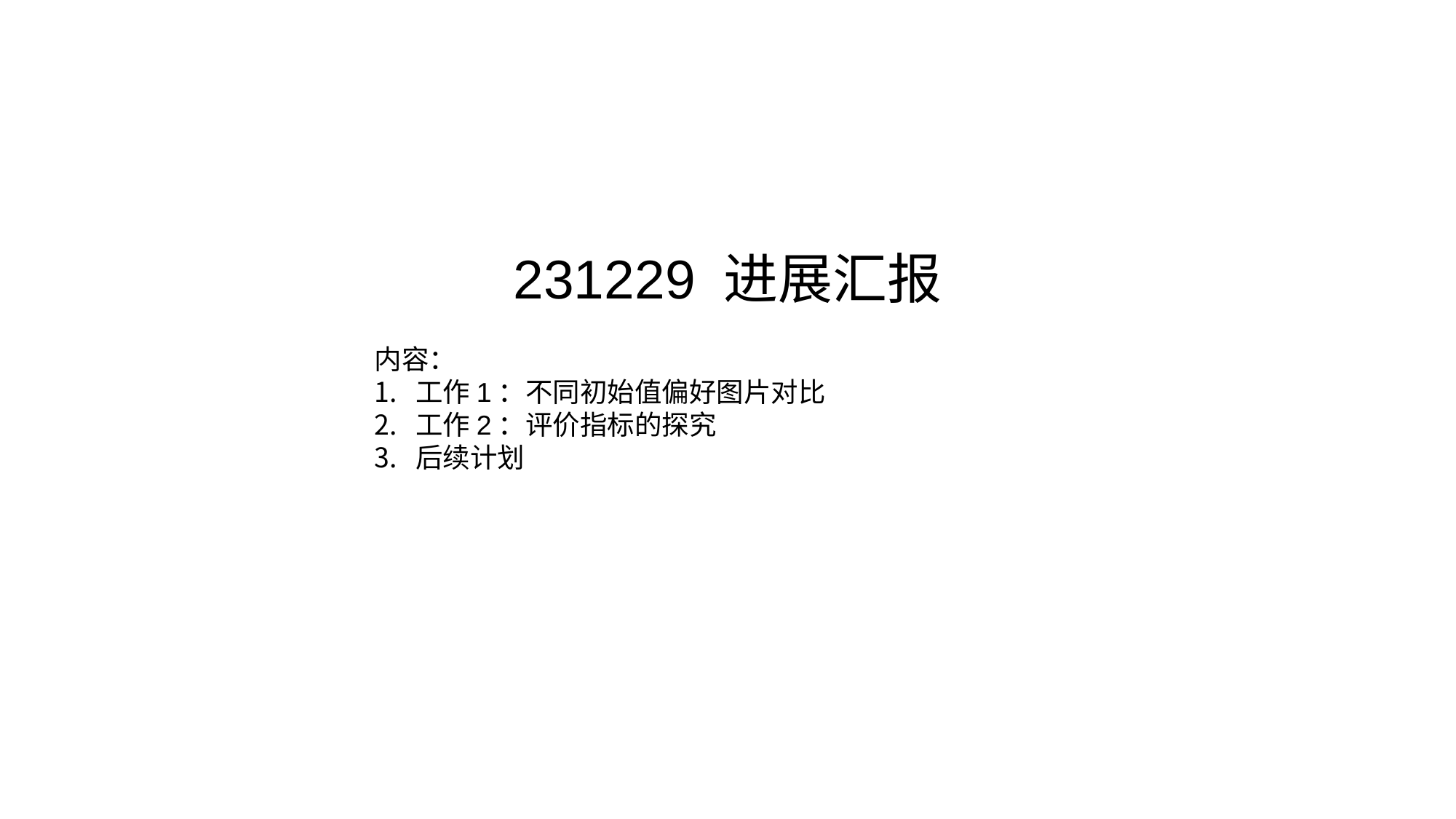

231229 进展汇报

内容：
工作1：不同初始值偏好图片对比
工作2：评价指标的探究
后续计划